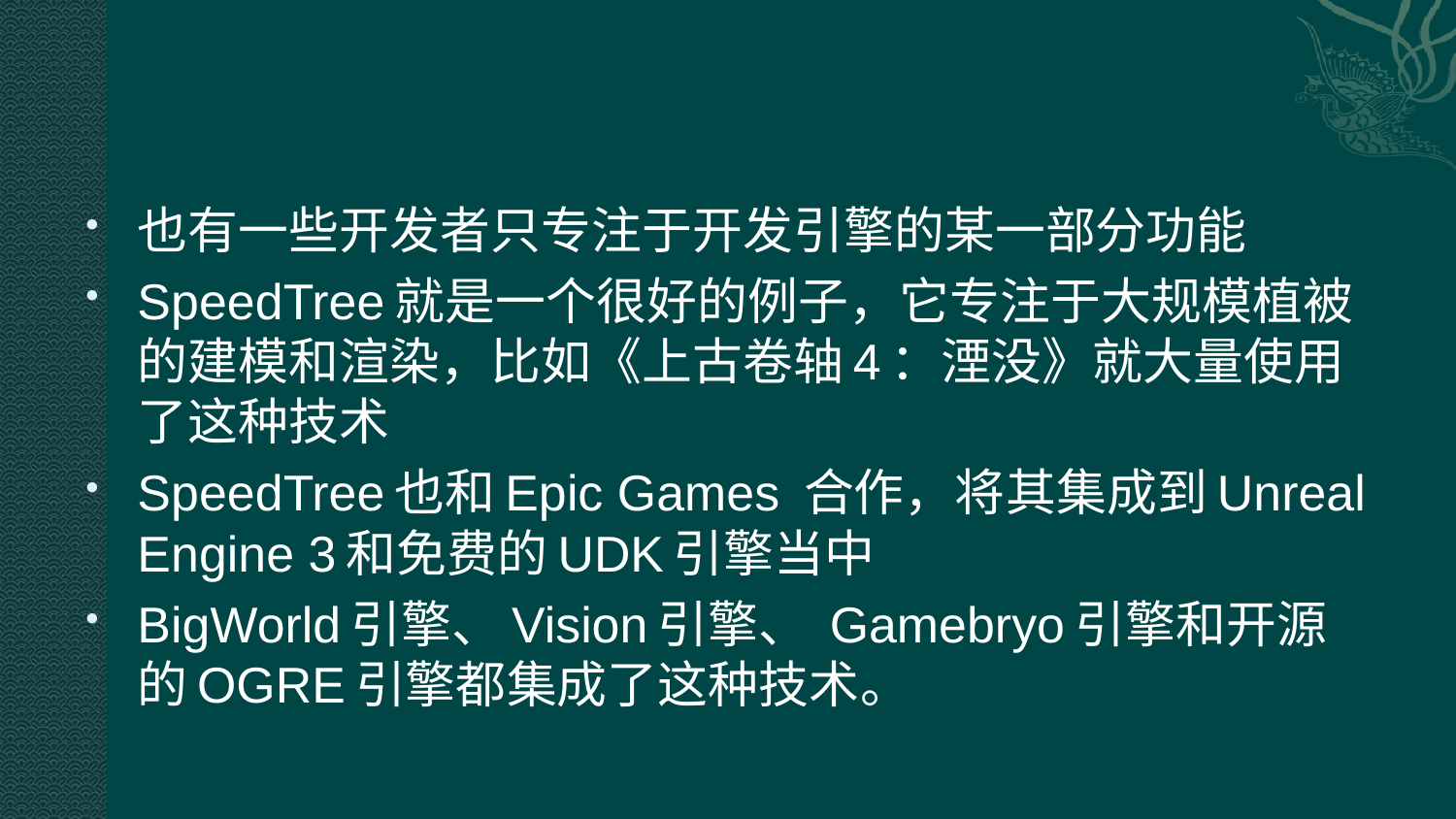

#
也有一些开发者只专注于开发引擎的某一部分功能
SpeedTree就是一个很好的例子，它专注于大规模植被的建模和渲染，比如《上古卷轴4：湮没》就大量使用了这种技术
SpeedTree也和Epic Games 合作，将其集成到Unreal Engine 3和免费的UDK引擎当中
BigWorld引擎、Vision引擎、 Gamebryo引擎和开源的OGRE引擎都集成了这种技术。